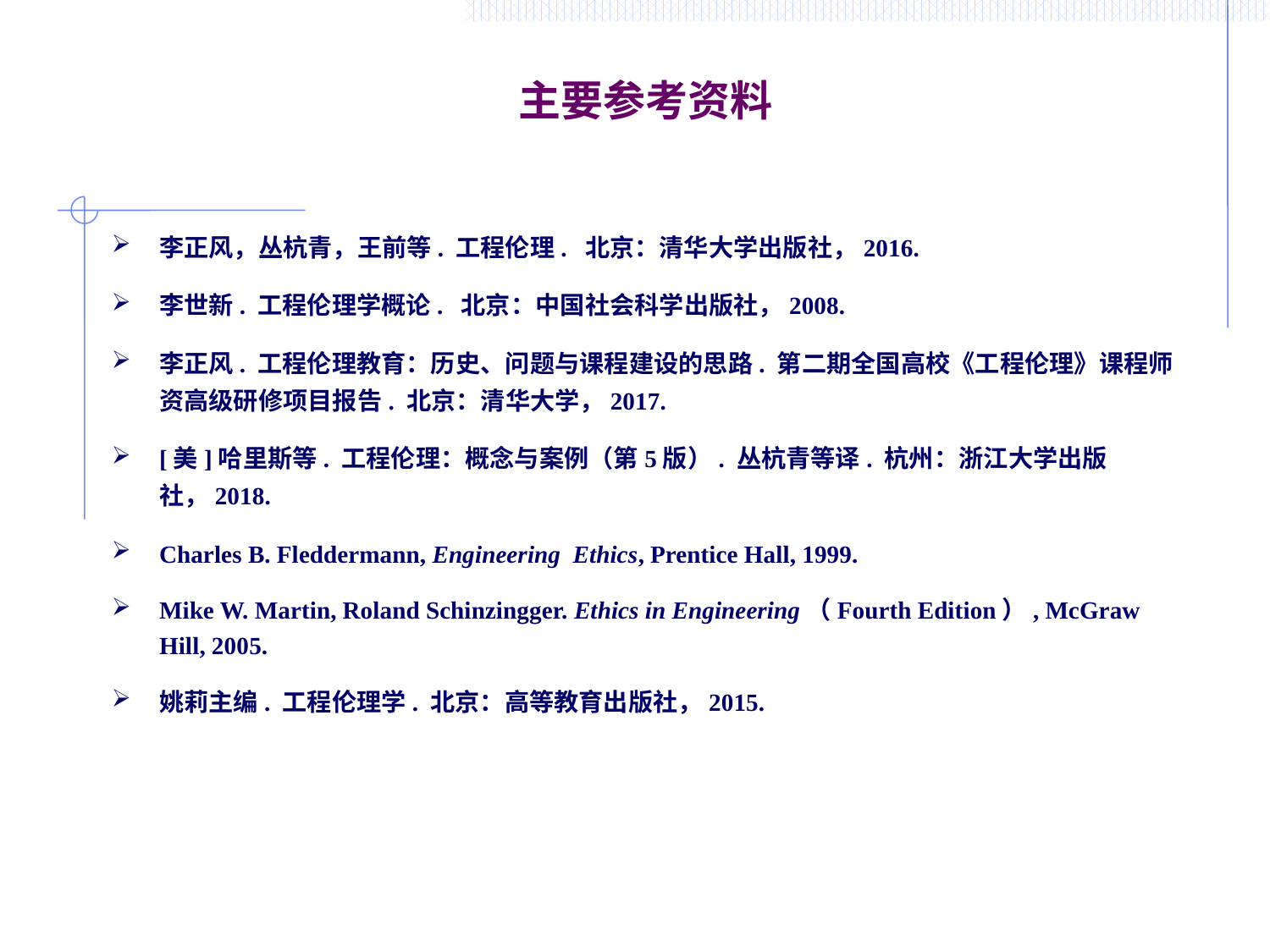

主要参考资料
李正风，丛杭青，王前等. 工程伦理.  北京：清华大学出版社，2016.
李世新. 工程伦理学概论.  北京：中国社会科学出版社，2008.
李正风. 工程伦理教育：历史、问题与课程建设的思路. 第二期全国高校《工程伦理》课程师资高级研修项目报告. 北京：清华大学，2017.
[美]哈里斯等. 工程伦理：概念与案例（第5版）. 丛杭青等译. 杭州：浙江大学出版社，2018.
Charles B. Fleddermann, Engineering  Ethics, Prentice Hall, 1999.
Mike W. Martin, Roland Schinzingger. Ethics in Engineering（Fourth Edition）, McGraw Hill, 2005.
姚莉主编. 工程伦理学. 北京：高等教育出版社，2015.